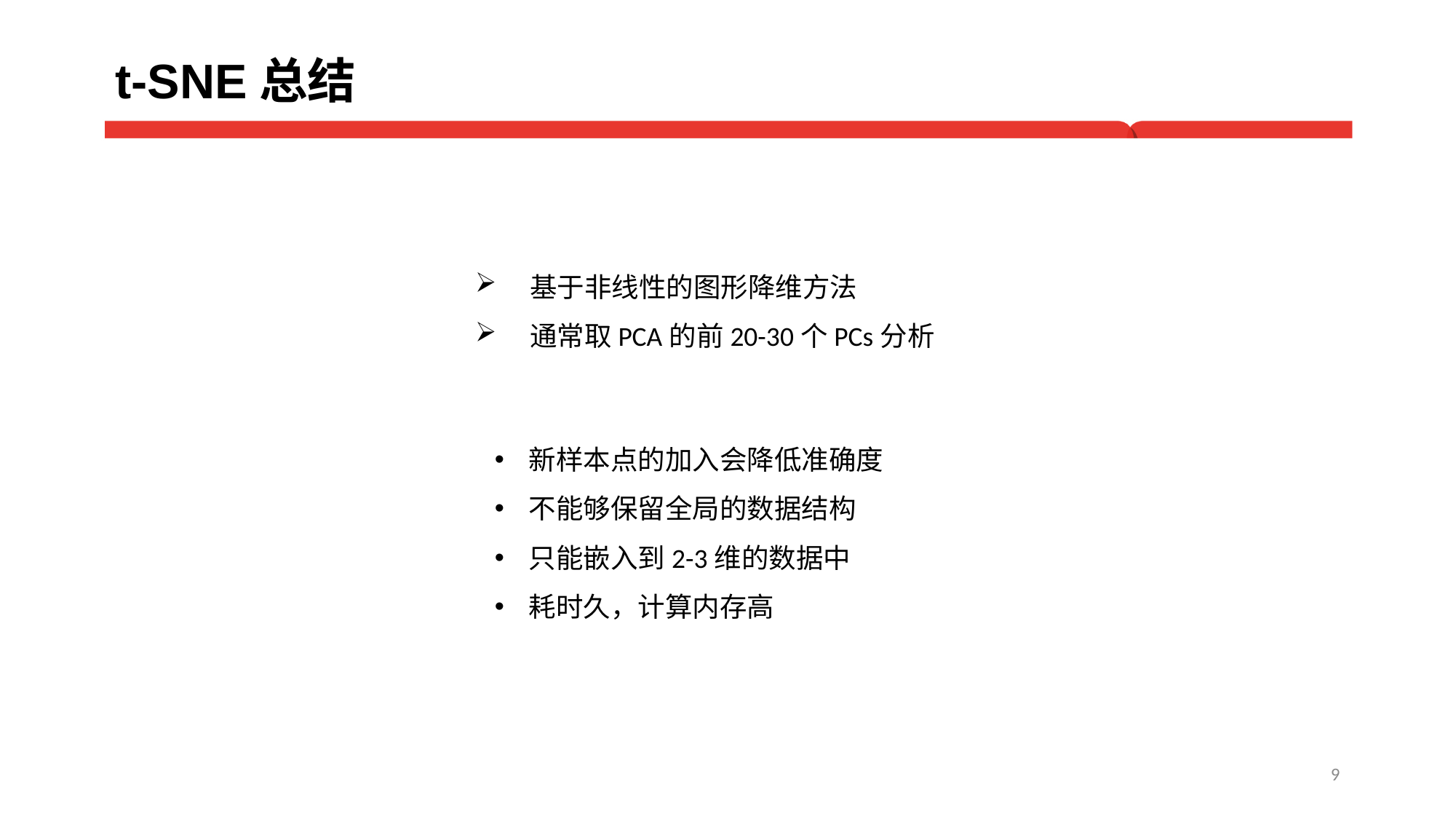

# t-SNE总结
基于非线性的图形降维方法
通常取PCA的前20-30个PCs分析
新样本点的加入会降低准确度
不能够保留全局的数据结构
只能嵌入到2-3维的数据中
耗时久，计算内存高
9